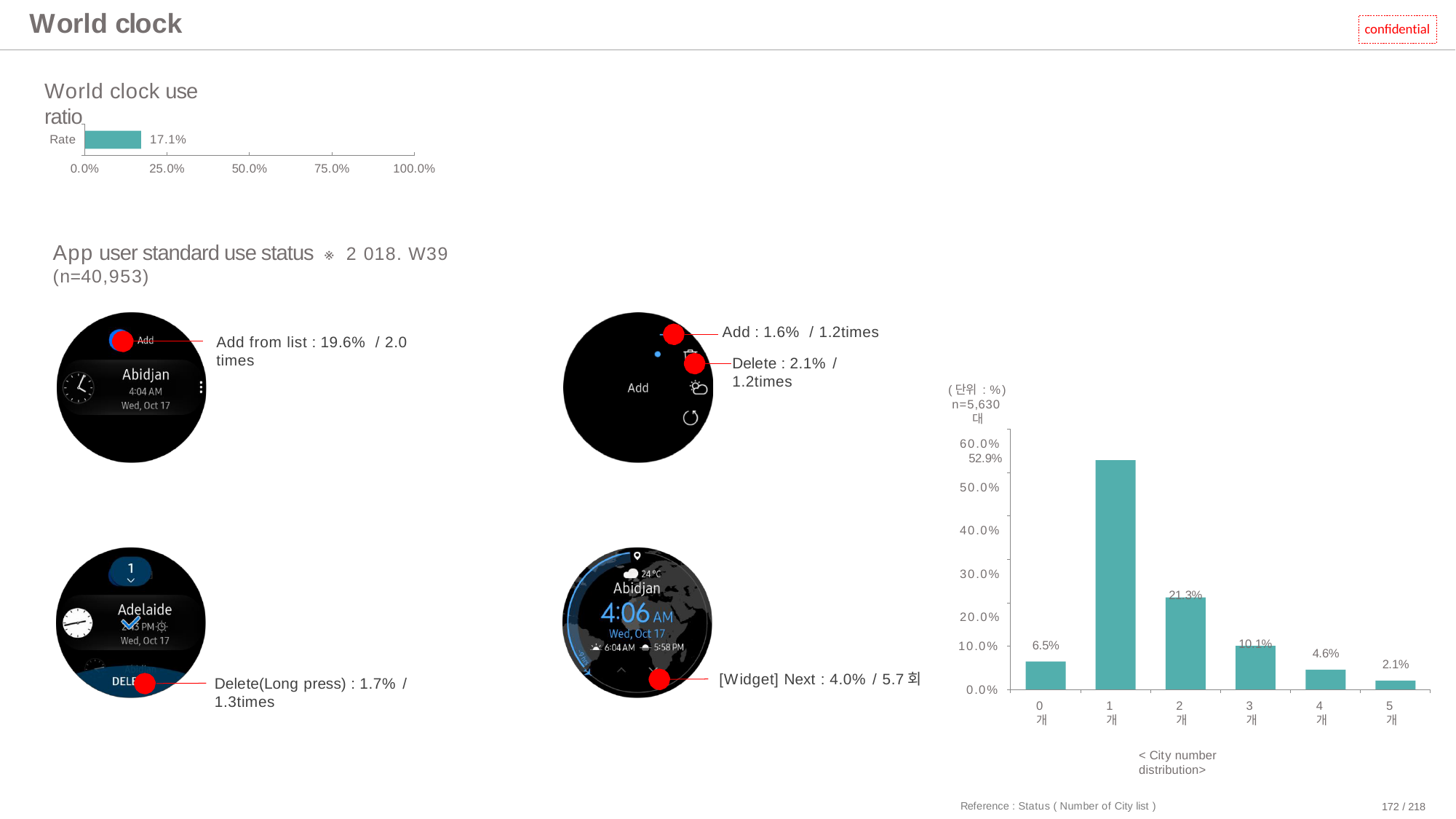

# World clock
confidential
World clock use ratio

17.1%
Rate

0.0%
25.0%
50.0%
75.0%
100.0%
App user standard use status ※2018. W39 (n=40,953)

Add : 1.6% / 1.2times

Delete : 2.1% / 1.2times

Add from list : 19.6% / 2.0 times

(단위 : %) n=5,630대

60.0%
52.9%

50.0%

40.0%

30.0%
21.3%
20.0%

10.1%

6.5%
10.0%
4.6%

2.1%

[Widget] Next : 4.0% / 5.7회

Delete(Long press) : 1.7% / 1.3times

0.0%

0개
1개
2개
3개
4개
5개
< City number distribution>

Reference : Status ( Number of City list )
172 / 218